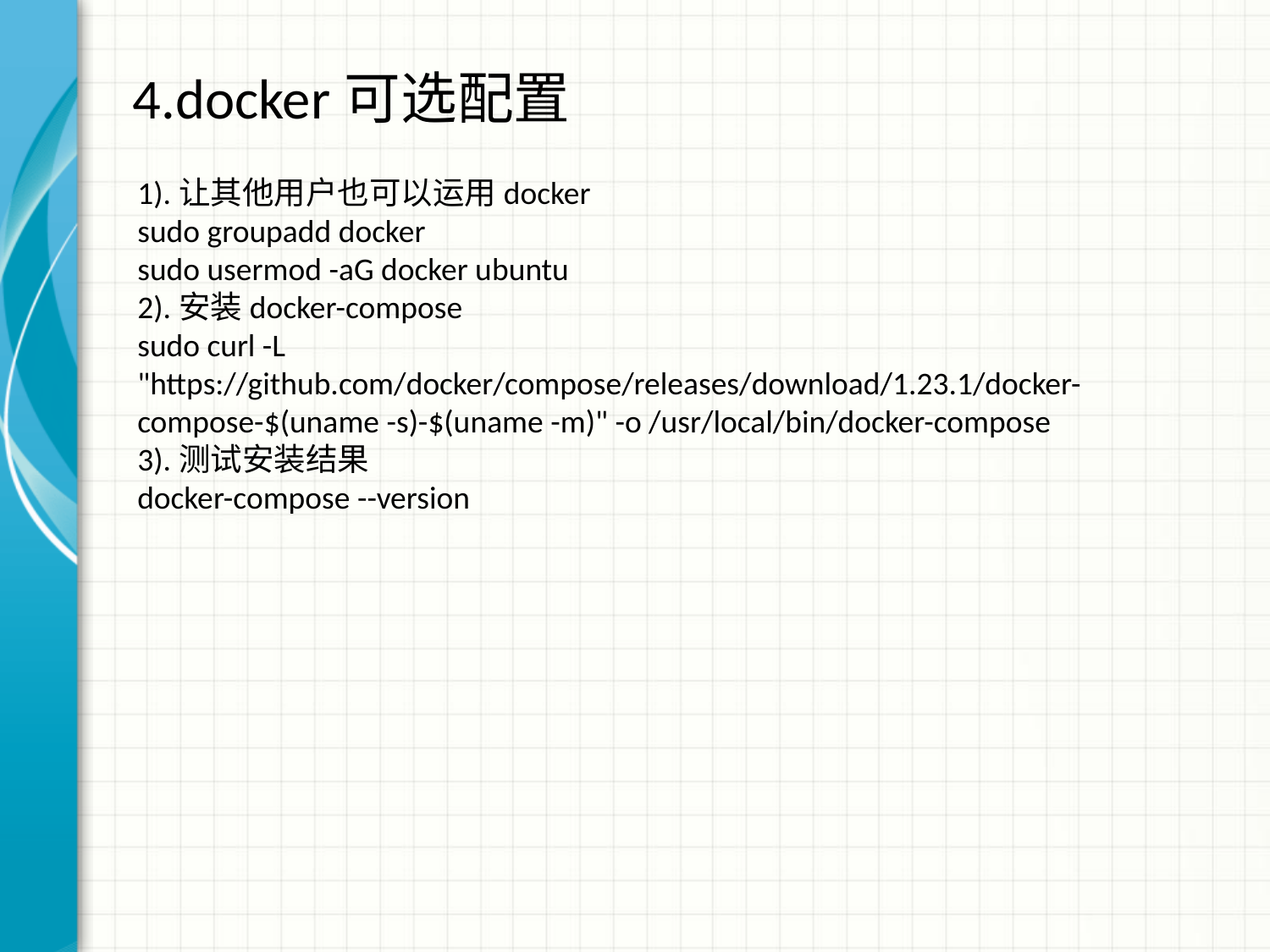

4.docker可选配置
1).让其他用户也可以运用docker
sudo groupadd docker
sudo usermod -aG docker ubuntu
2).安装docker-compose
sudo curl -L "https://github.com/docker/compose/releases/download/1.23.1/docker-compose-$(uname -s)-$(uname -m)" -o /usr/local/bin/docker-compose
3).测试安装结果
docker-compose --version